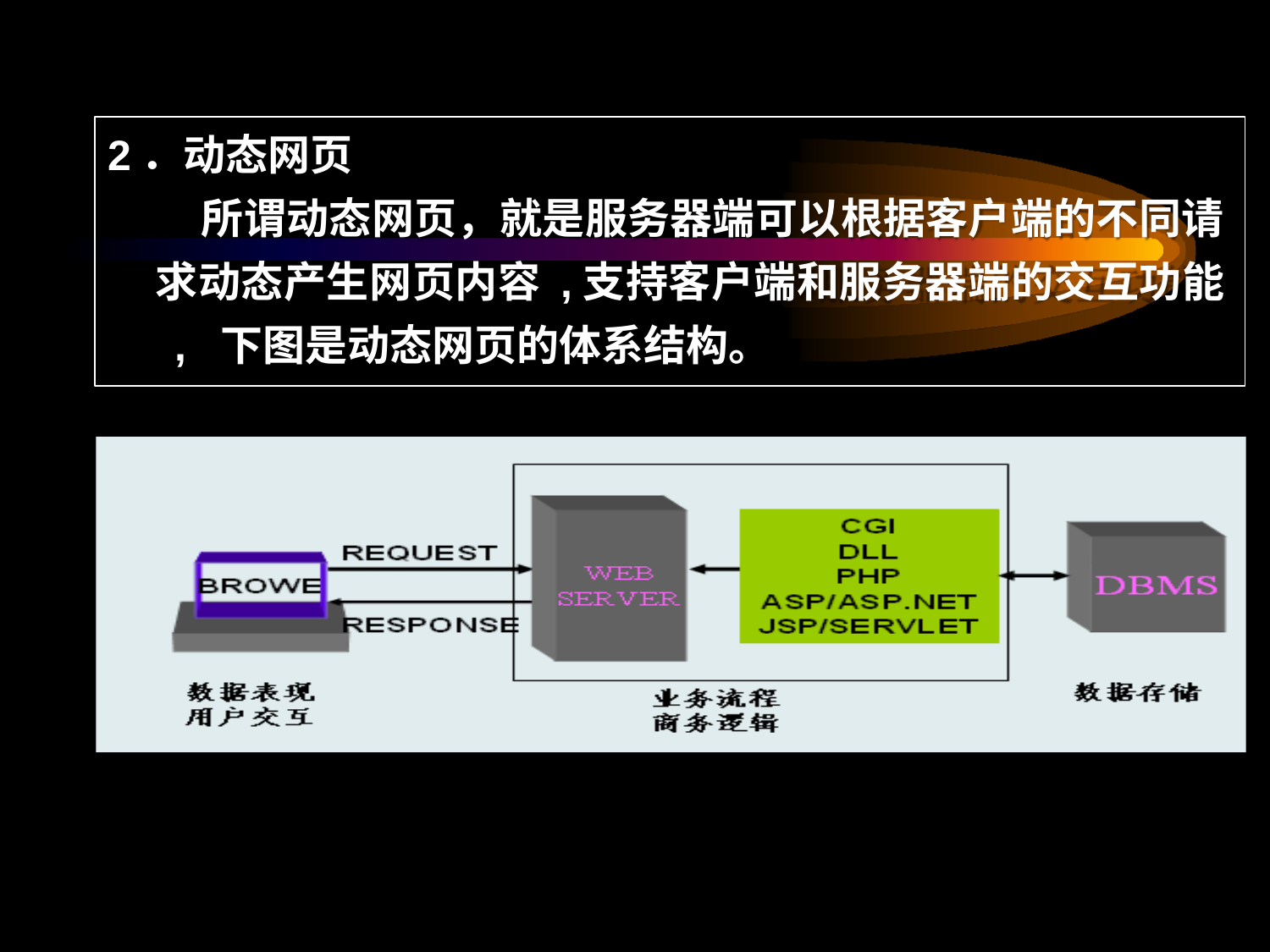

2．动态网页
所谓动态网页，就是服务器端可以根据客户端的不同请 求动态产生网页内容 ,支持客户端和服务器端的交互功能 ,  下图是动态网页的体系结构。